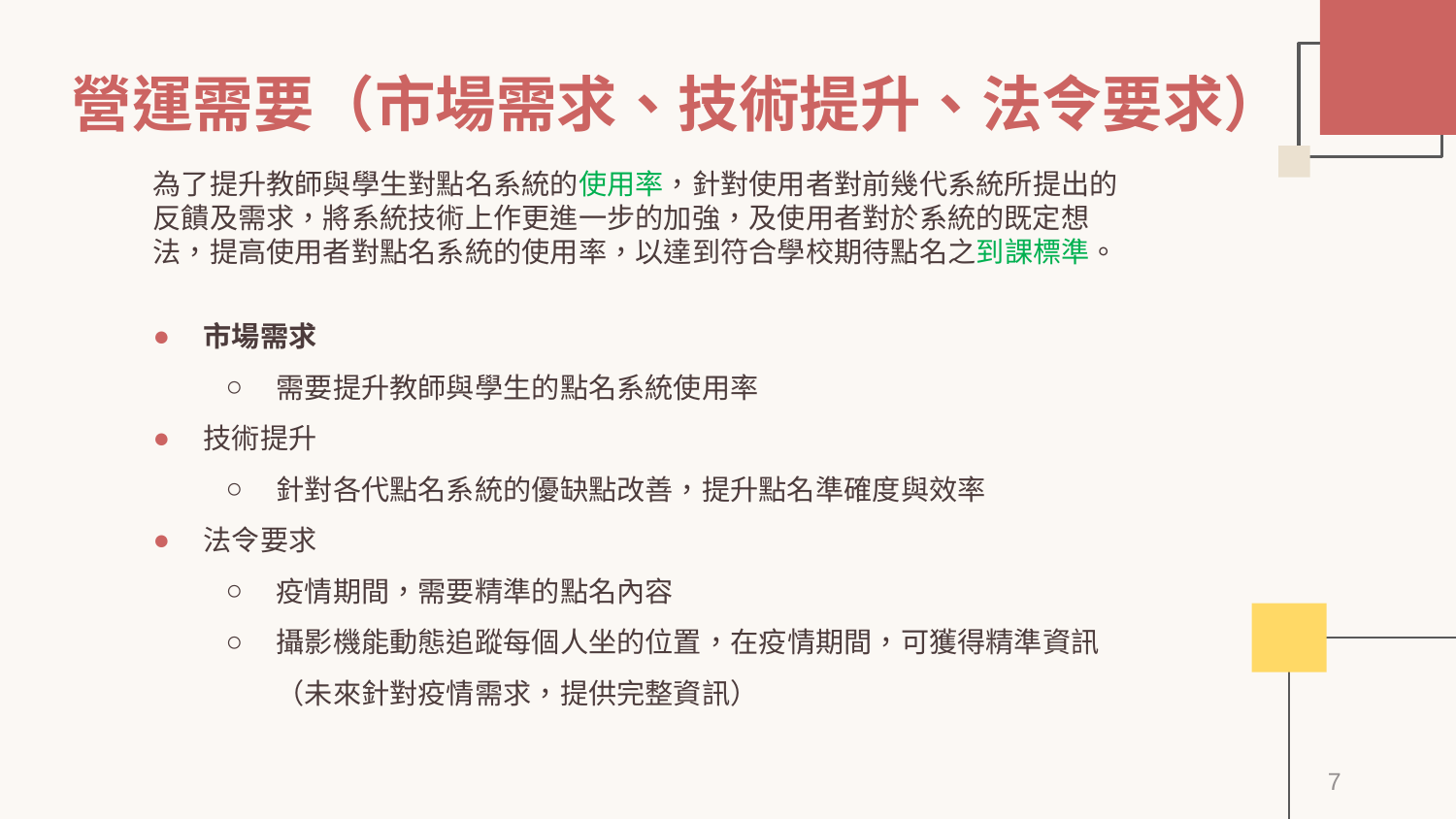

# 營運需要（市場需求、技術提升、法令要求）
為了提升教師與學生對點名系統的使用率，針對使用者對前幾代系統所提出的反饋及需求，將系統技術上作更進一步的加強，及使用者對於系統的既定想法，提高使用者對點名系統的使用率，以達到符合學校期待點名之到課標準。

市場需求
需要提升教師與學生的點名系統使用率
技術提升
針對各代點名系統的優缺點改善，提升點名準確度與效率
法令要求
疫情期間，需要精準的點名內容
攝影機能動態追蹤每個人坐的位置，在疫情期間，可獲得精準資訊（未來針對疫情需求，提供完整資訊）
7